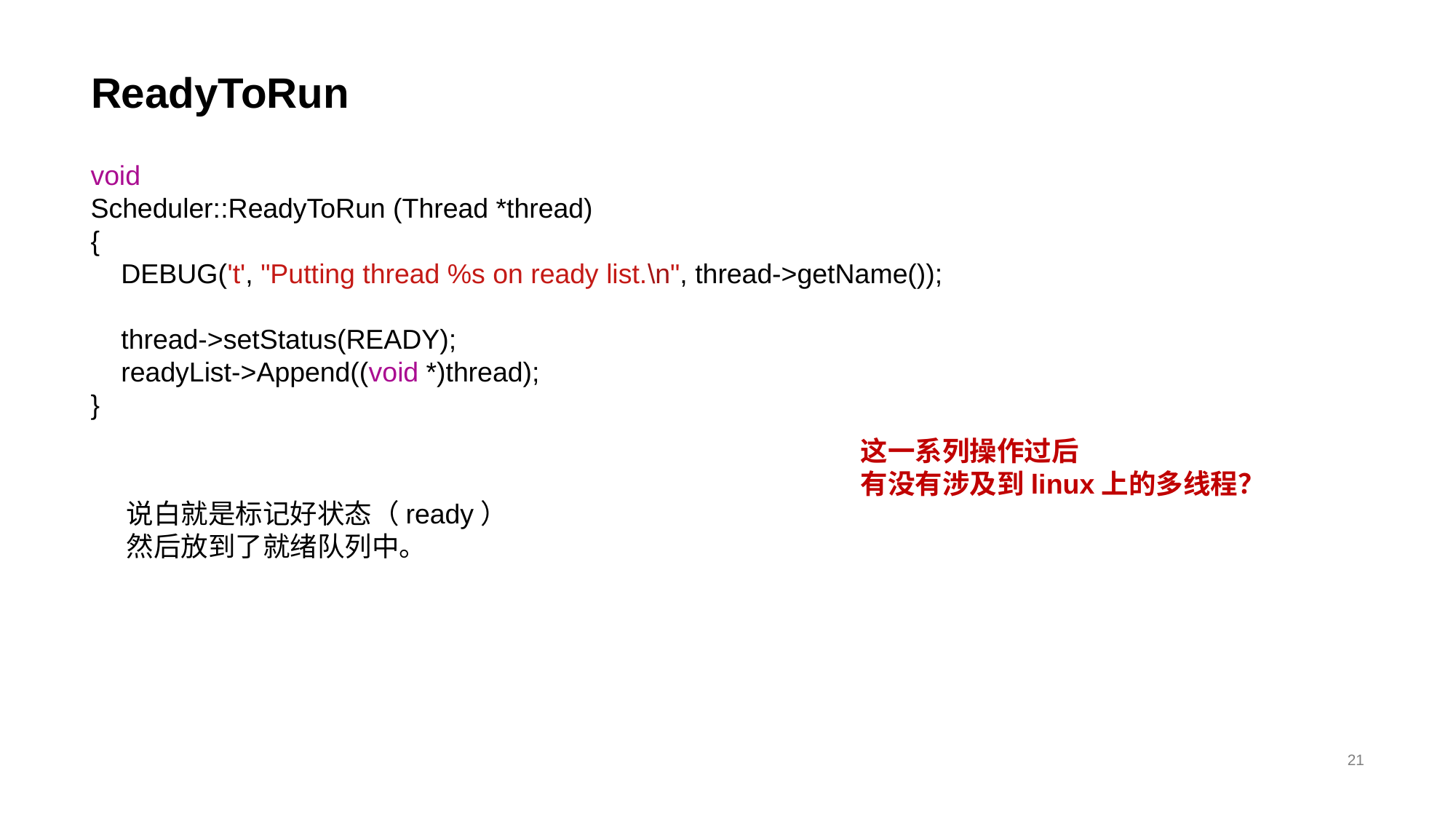

# ReadyToRun
void
Scheduler::ReadyToRun (Thread *thread)
{
    DEBUG('t', "Putting thread %s on ready list.\n", thread->getName());
    thread->setStatus(READY);
    readyList->Append((void *)thread);
}
这一系列操作过后
有没有涉及到linux上的多线程？
说白就是标记好状态（ready）
然后放到了就绪队列中。
21